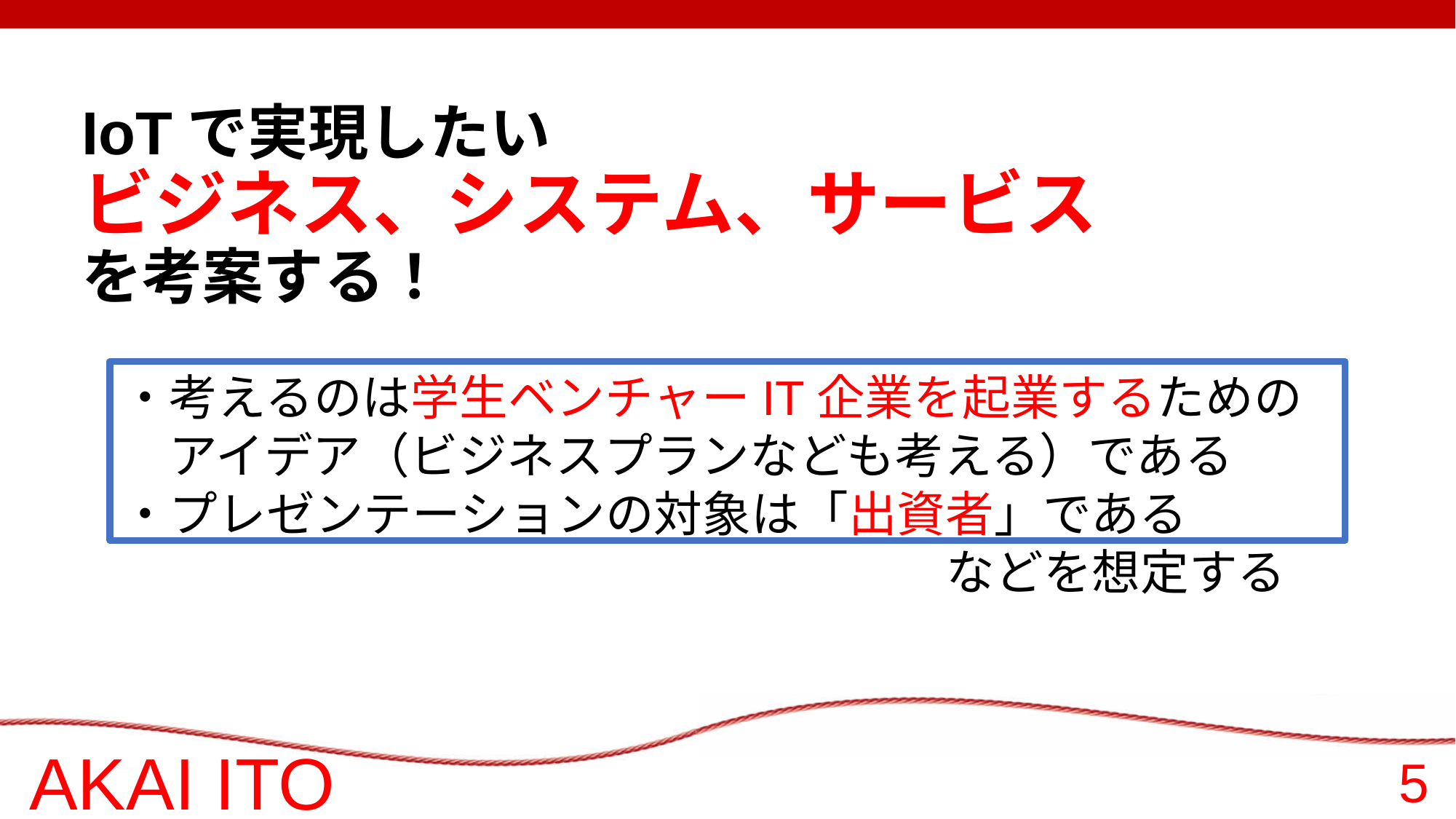

# IoTで実現したい ビジネス、システム、サービス を考案する！
・考えるのは学生ベンチャーIT企業を起業するための
　アイデア（ビジネスプランなども考える）である
・プレゼンテーションの対象は「出資者」である
　　　　　　　　　　　　　　　　　などを想定する
AKAI ITO
5